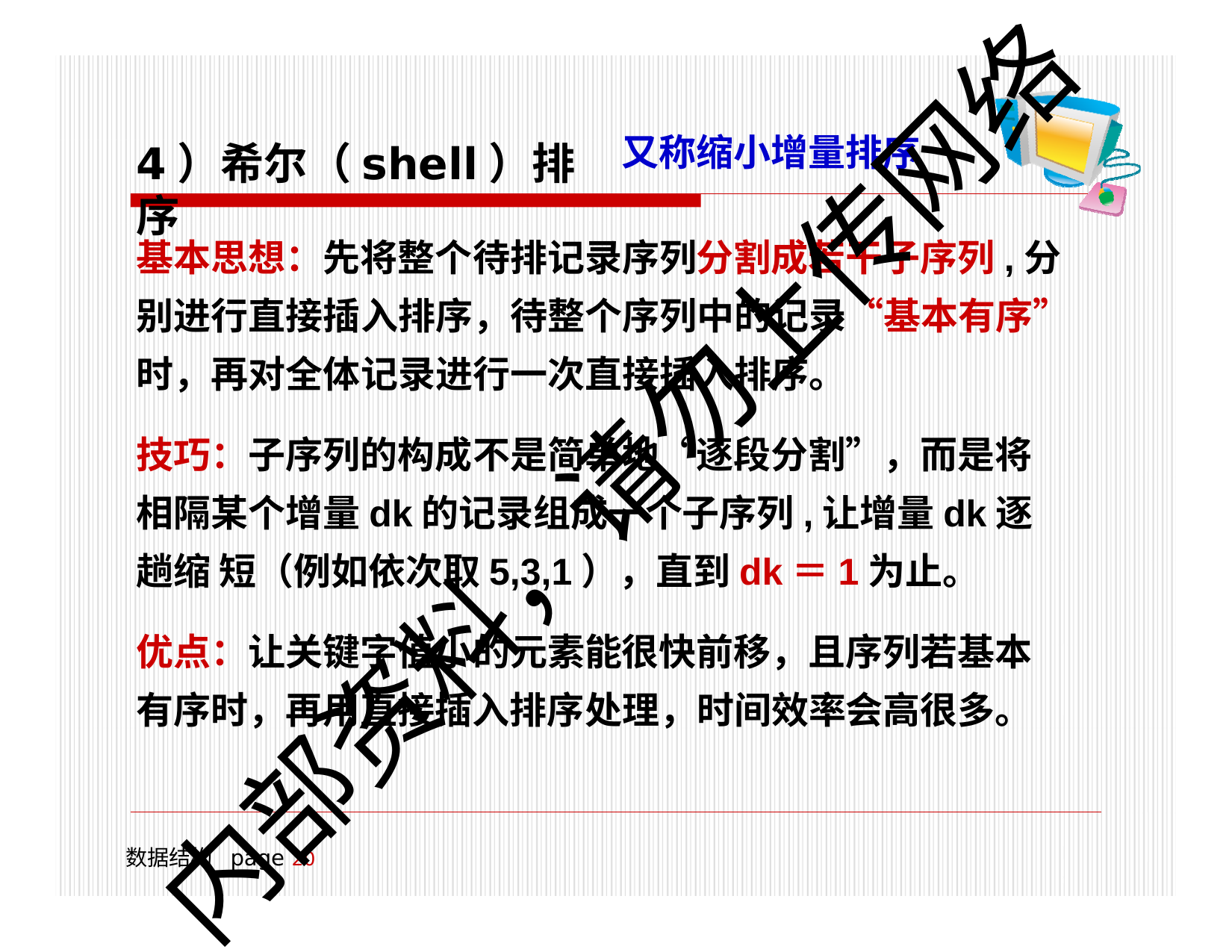

# 又称缩小增量排序
4）希尔（shell）排序

基本思想：先将整个待排记录序列分割成若干子序列,分 别进行直接插入排序，待整个序列中的记录“基本有序” 时，再对全体记录进行一次直接插入排序。
技巧：子序列的构成不是简单地“逐段分割”，而是将 相隔某个增量dk的记录组成一个子序列,让增量dk逐趟缩 短（例如依次取5,3,1），直到dk＝1为止。
优点：让关键字值小的元素能很快前移，且序列若基本 有序时，再用直接插入排序处理，时间效率会高很多。
内部资料，请勿上传网络

数据结构	page 20